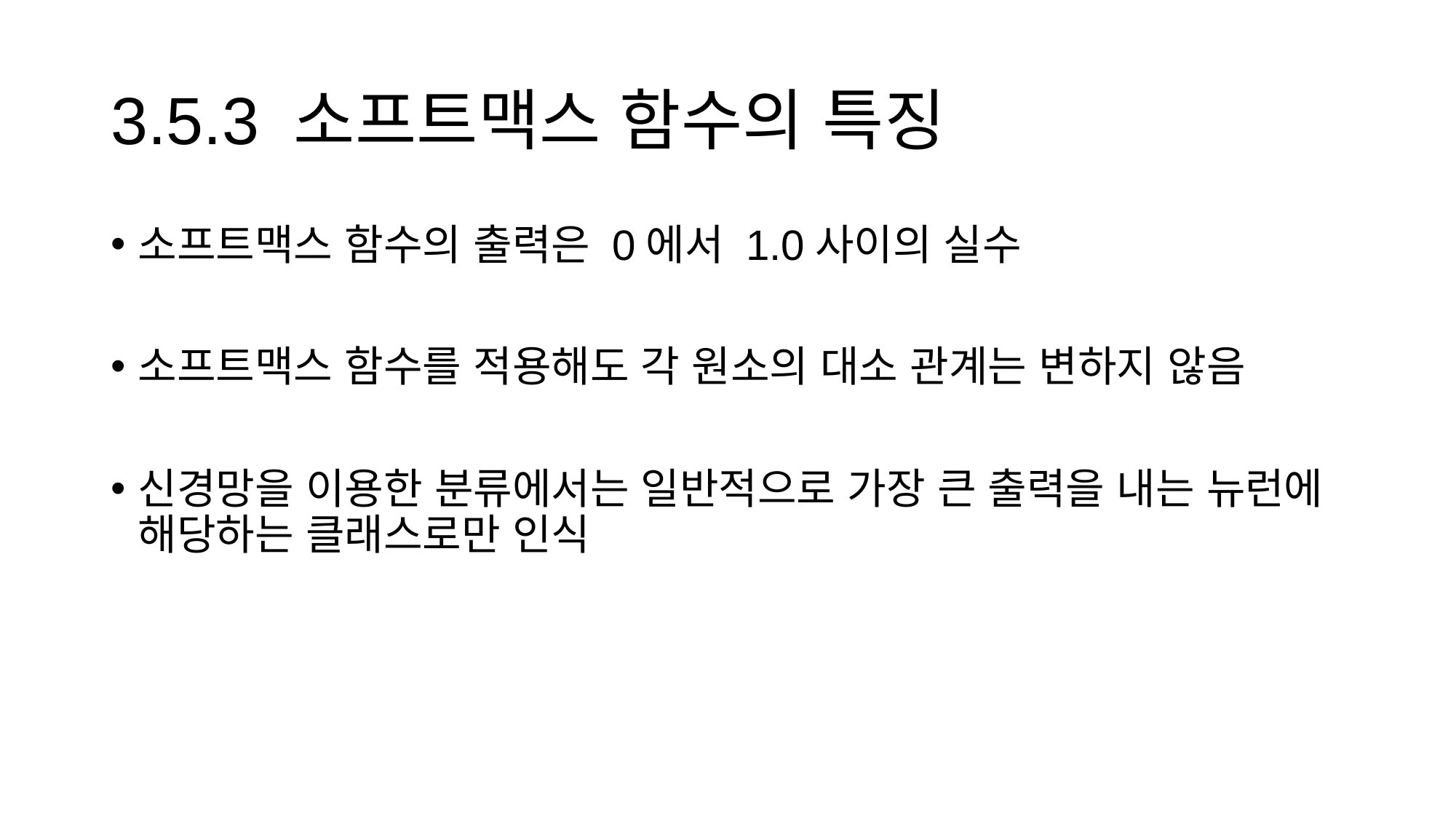

# 3.5.3 소프트맥스 함수의 특징
소프트맥스 함수의 출력은 0에서 1.0사이의 실수

소프트맥스 함수를 적용해도 각 원소의 대소 관계는 변하지 않음

신경망을 이용한 분류에서는 일반적으로 가장 큰 출력을 내는 뉴런에 해당하는 클래스로만 인식